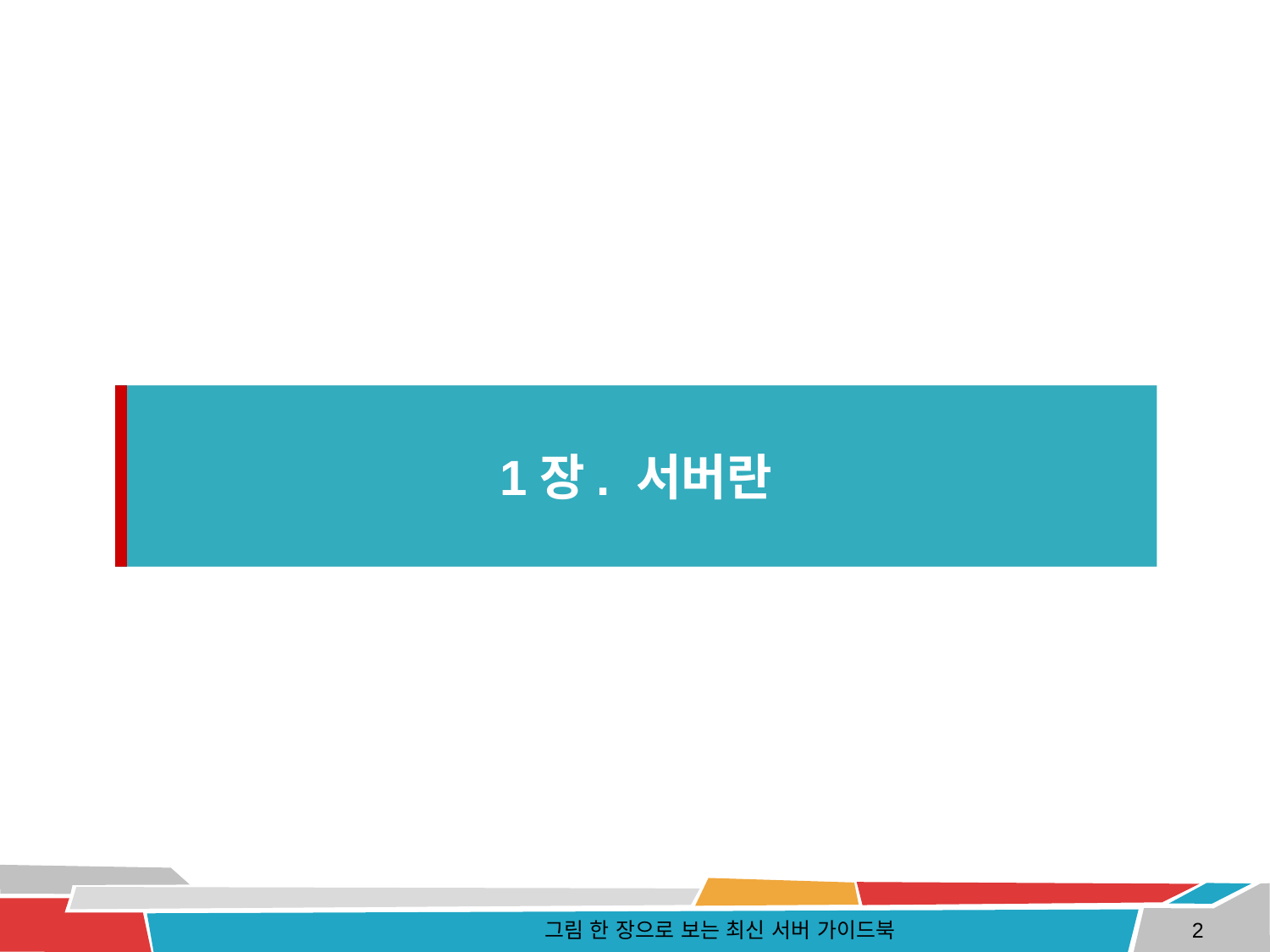

1장. 서버란
그림 한 장으로 보는 최신 서버 가이드북
2